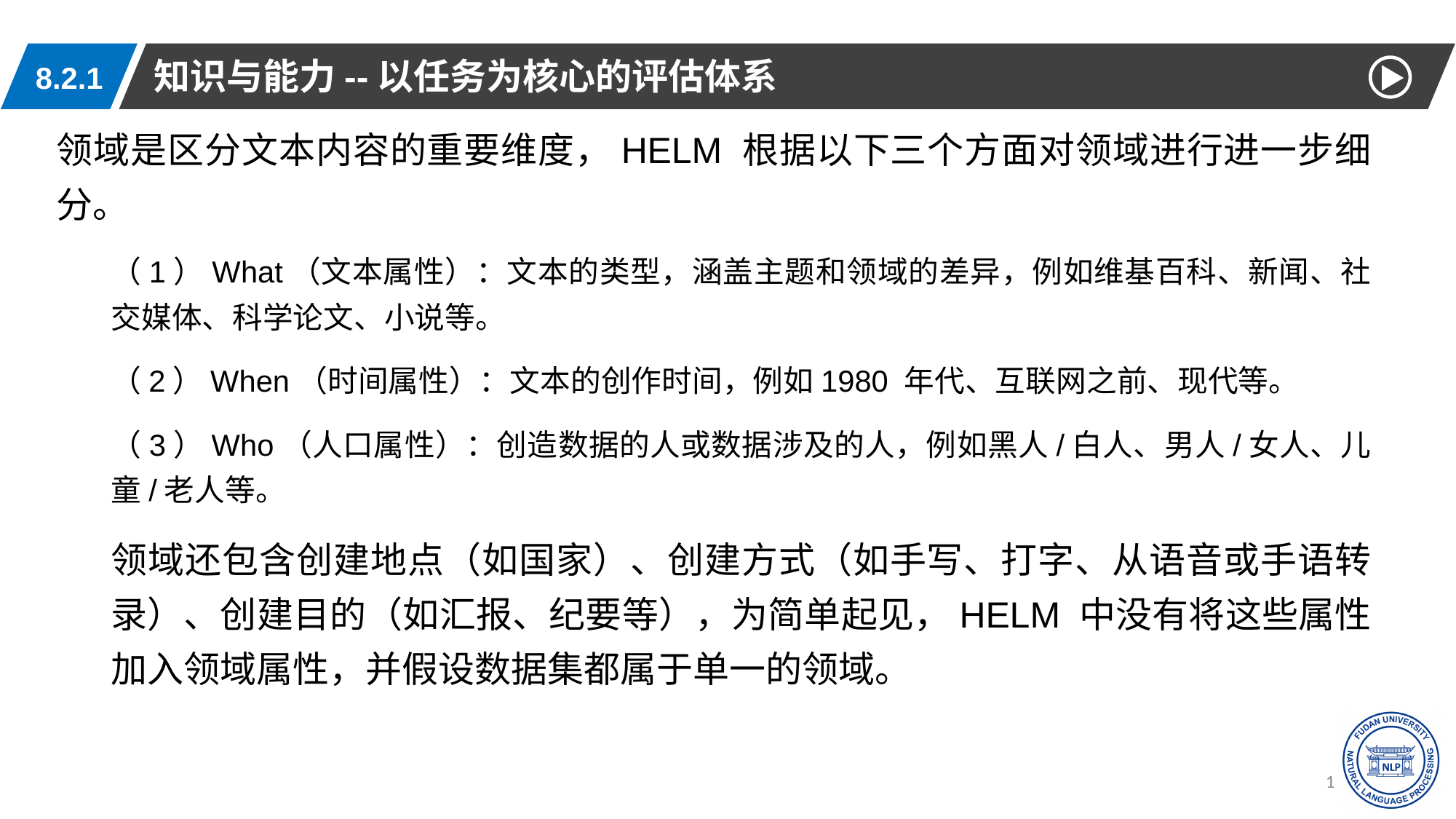

知识与能力--以任务为核心的评估体系
8.2.1

领域是区分文本内容的重要维度，HELM 根据以下三个方面对领域进行进一步细分。
（1）What（文本属性）：文本的类型，涵盖主题和领域的差异，例如维基百科、新闻、社交媒体、科学论文、小说等。
（2）When（时间属性）：文本的创作时间，例如1980 年代、互联网之前、现代等。
（3）Who（人口属性）：创造数据的人或数据涉及的人，例如黑人/白人、男人/女人、儿童/老人等。
领域还包含创建地点（如国家）、创建方式（如手写、打字、从语音或手语转录）、创建目的（如汇报、纪要等），为简单起见，HELM 中没有将这些属性加入领域属性，并假设数据集都属于单一的领域。
16